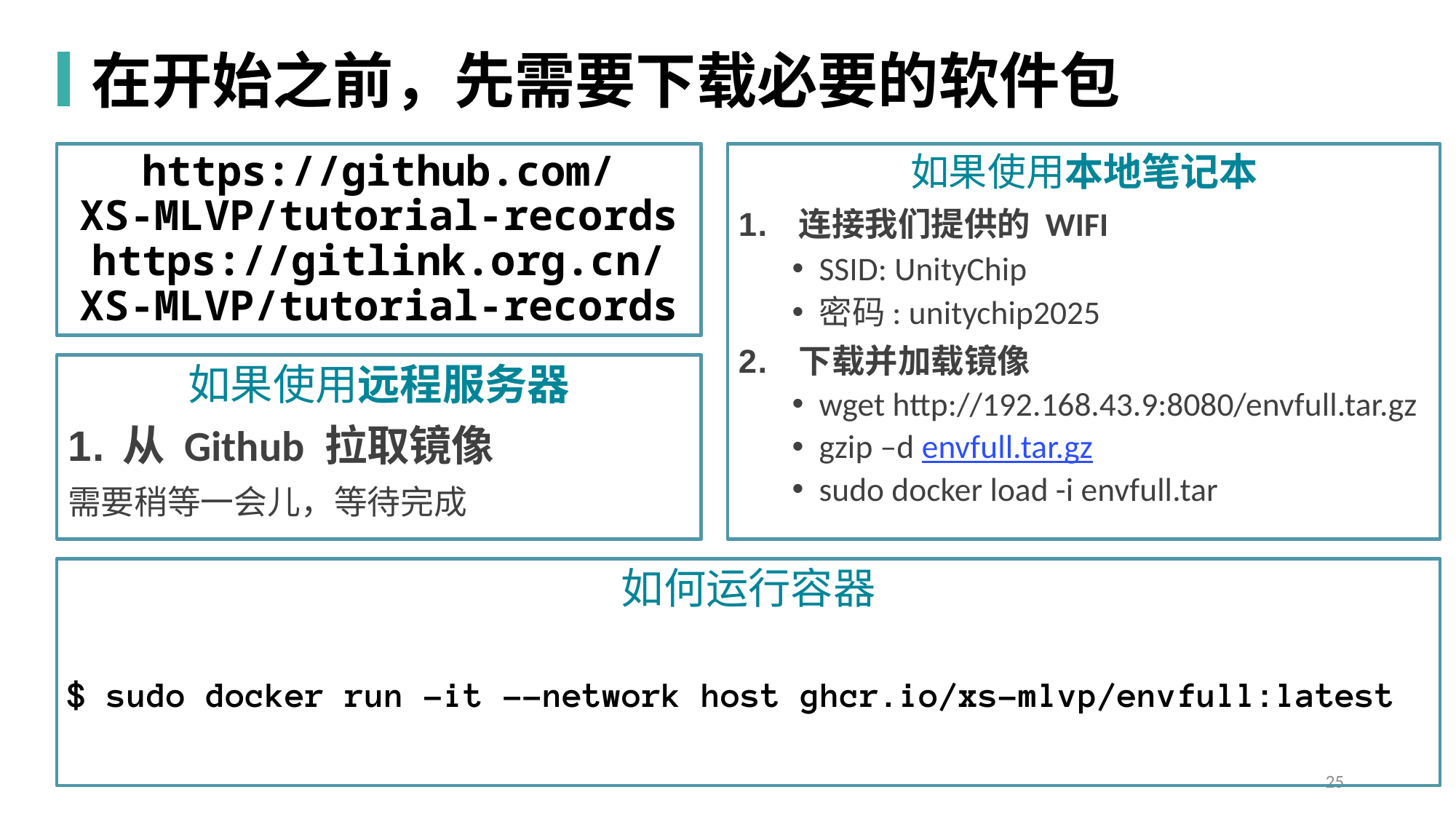

在开始之前，先需要下载必要的软件包
https://github.com/
XS-MLVP/tutorial-records
https://gitlink.org.cn/
XS-MLVP/tutorial-records
如果使用本地笔记本
连接我们提供的 WIFI
SSID: UnityChip
密码: unitychip2025
下载并加载镜像
wget http://192.168.43.9:8080/envfull.tar.gz
gzip –d envfull.tar.gz
sudo docker load -i envfull.tar
如果使用远程服务器
从 Github 拉取镜像
需要稍等一会儿，等待完成
如何运行容器

$ sudo docker run -it --network host ghcr.io/xs-mlvp/envfull:latest
25